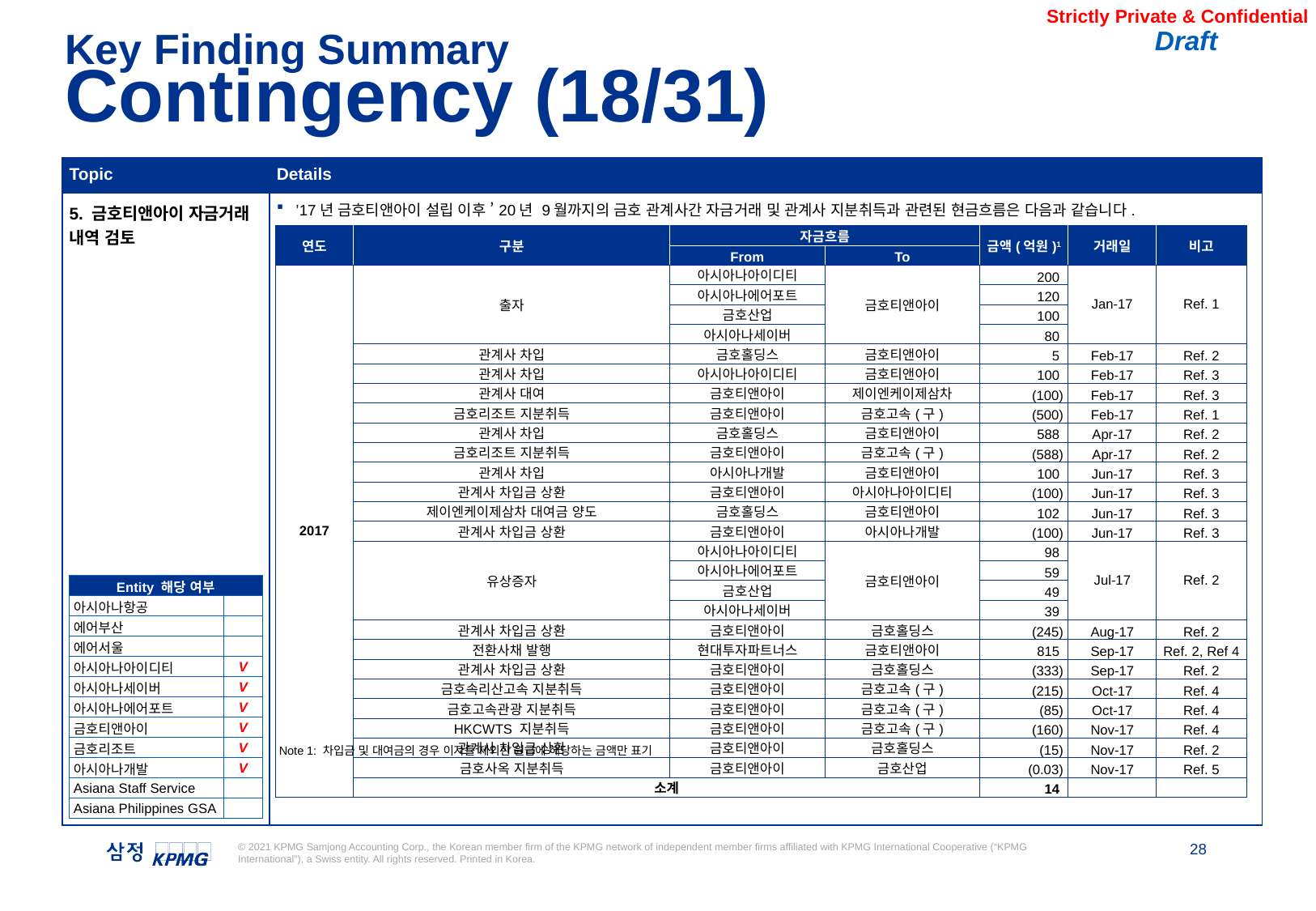

Key Finding Summary
Contingency (18/31)
| Topic | Details |
| --- | --- |
| 5. 금호티앤아이 자금거래 내역 검토 | ’17년 금호티앤아이 설립 이후 ’20년 9월까지의 금호 관계사간 자금거래 및 관계사 지분취득과 관련된 현금흐름은 다음과 같습니다. |
| 연도 | 구분 | 자금흐름 |  | 금액(억원)1 | 거래일 | 비고 |
| --- | --- | --- | --- | --- | --- | --- |
|  |  | From | To |  |  |  |
| 2017 | 출자 | 아시아나아이디티 | 금호티앤아이 | 200 | Jan-17 | Ref. 1 |
|  |  | 아시아나에어포트 |  | 120 |  |  |
|  |  | 금호산업 |  | 100 |  |  |
|  |  | 아시아나세이버 |  | 80 |  |  |
|  | 관계사 차입 | 금호홀딩스 | 금호티앤아이 | 5 | Feb-17 | Ref. 2 |
|  | 관계사 차입 | 아시아나아이디티 | 금호티앤아이 | 100 | Feb-17 | Ref. 3 |
|  | 관계사 대여 | 금호티앤아이 | 제이엔케이제삼차 | (100) | Feb-17 | Ref. 3 |
|  | 금호리조트 지분취득 | 금호티앤아이 | 금호고속(구) | (500) | Feb-17 | Ref. 1 |
|  | 관계사 차입 | 금호홀딩스 | 금호티앤아이 | 588 | Apr-17 | Ref. 2 |
|  | 금호리조트 지분취득 | 금호티앤아이 | 금호고속(구) | (588) | Apr-17 | Ref. 2 |
|  | 관계사 차입 | 아시아나개발 | 금호티앤아이 | 100 | Jun-17 | Ref. 3 |
|  | 관계사 차입금 상환 | 금호티앤아이 | 아시아나아이디티 | (100) | Jun-17 | Ref. 3 |
|  | 제이엔케이제삼차 대여금 양도 | 금호홀딩스 | 금호티앤아이 | 102 | Jun-17 | Ref. 3 |
|  | 관계사 차입금 상환 | 금호티앤아이 | 아시아나개발 | (100) | Jun-17 | Ref. 3 |
|  | 유상증자 | 아시아나아이디티 | 금호티앤아이 | 98 | Jul-17 | Ref. 2 |
|  |  | 아시아나에어포트 |  | 59 |  |  |
|  |  | 금호산업 |  | 49 |  |  |
|  |  | 아시아나세이버 |  | 39 |  |  |
|  | 관계사 차입금 상환 | 금호티앤아이 | 금호홀딩스 | (245) | Aug-17 | Ref. 2 |
|  | 전환사채 발행 | 현대투자파트너스 | 금호티앤아이 | 815 | Sep-17 | Ref. 2, Ref 4 |
|  | 관계사 차입금 상환 | 금호티앤아이 | 금호홀딩스 | (333) | Sep-17 | Ref. 2 |
|  | 금호속리산고속 지분취득 | 금호티앤아이 | 금호고속(구) | (215) | Oct-17 | Ref. 4 |
|  | 금호고속관광 지분취득 | 금호티앤아이 | 금호고속(구) | (85) | Oct-17 | Ref. 4 |
|  | HKCWTS 지분취득 | 금호티앤아이 | 금호고속(구) | (160) | Nov-17 | Ref. 4 |
|  | 관계사 차입금 상환 | 금호티앤아이 | 금호홀딩스 | (15) | Nov-17 | Ref. 2 |
|  | 금호사옥 지분취득 | 금호티앤아이 | 금호산업 | (0.03) | Nov-17 | Ref. 5 |
|  | 소계 |  |  | 14 |  |  |
| Entity 해당 여부 |  |
| --- | --- |
| 아시아나항공 |  |
| 에어부산 |  |
| 에어서울 |  |
| 아시아나아이디티 | V |
| 아시아나세이버 | V |
| 아시아나에어포트 | V |
| 금호티앤아이 | V |
| 금호리조트 | V |
| 아시아나개발 | V |
| Asiana Staff Service |  |
| Asiana Philippines GSA |  |
Note 1: 차입금 및 대여금의 경우 이자를 제외한 원금에 해당하는 금액만 표기